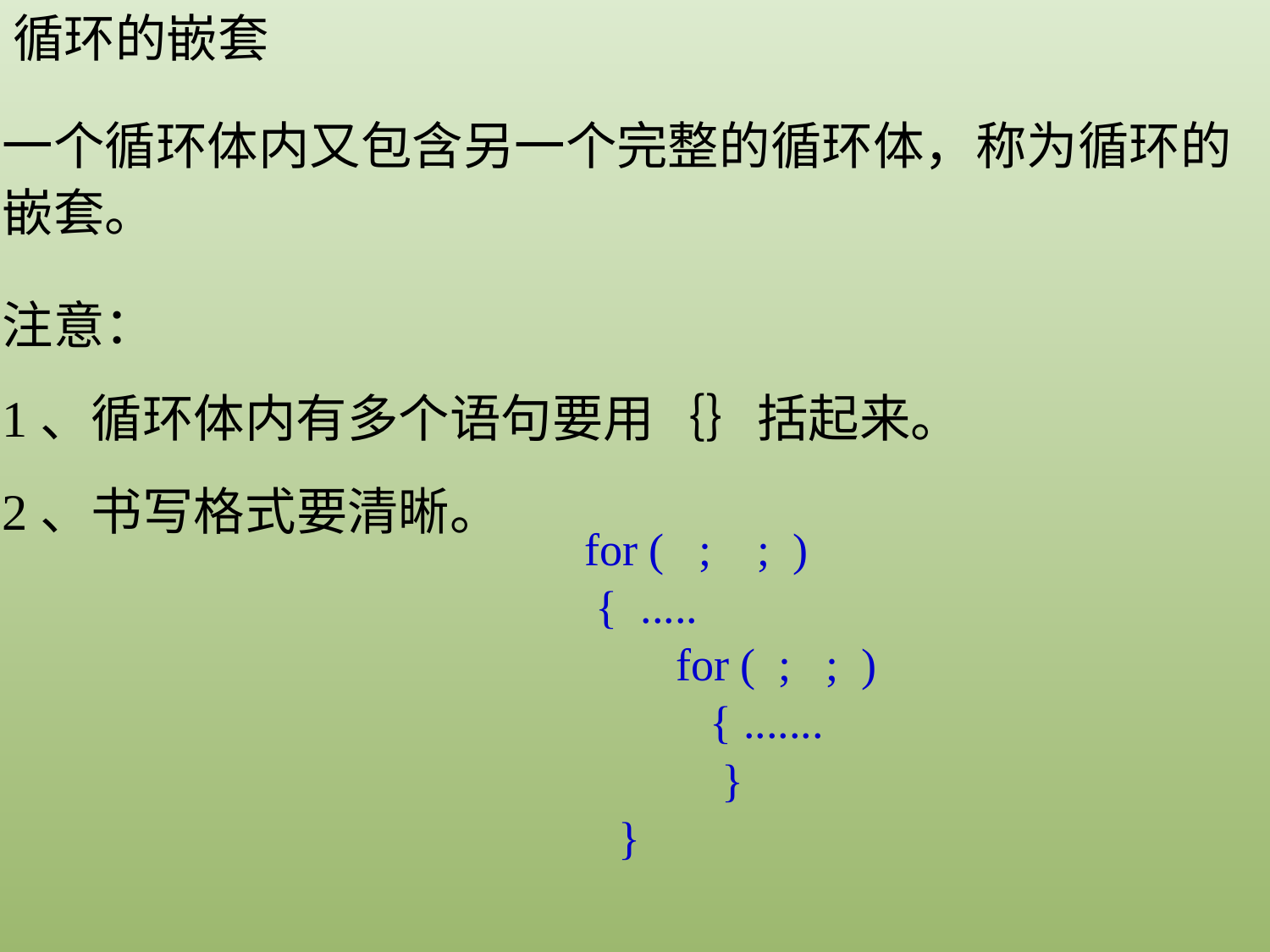

循环的嵌套
一个循环体内又包含另一个完整的循环体，称为循环的嵌套。
注意：
1、循环体内有多个语句要用｛｝括起来。
2、书写格式要清晰。
for (   ;    ;  )
 {  .....
        for (  ;   ;  )
           { .......
            }
   }
136